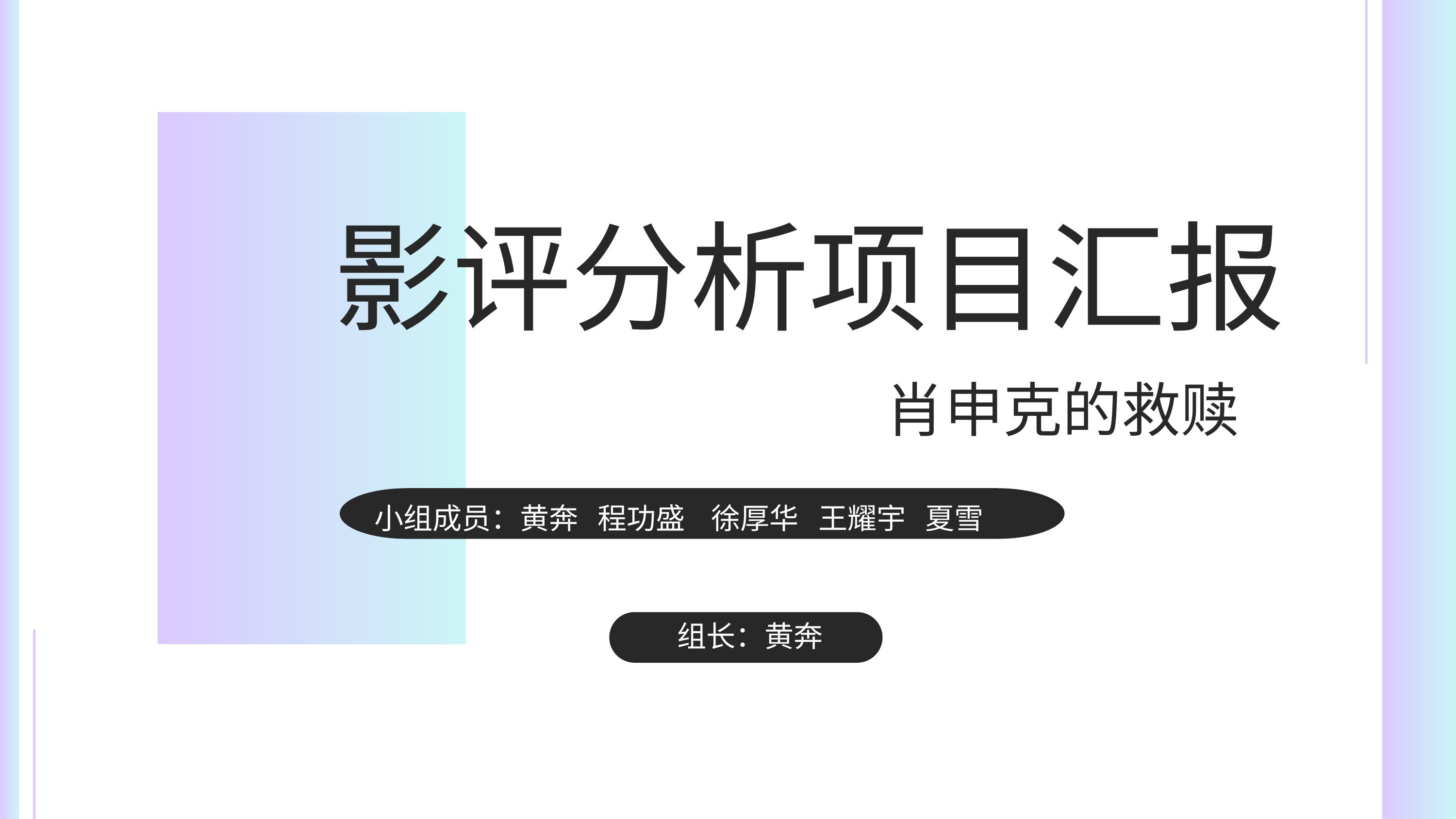

影评分析项目汇报
肖申克的救赎

小组成员：黄奔   程功盛    徐厚华   王耀宇   夏雪

组长：黄奔